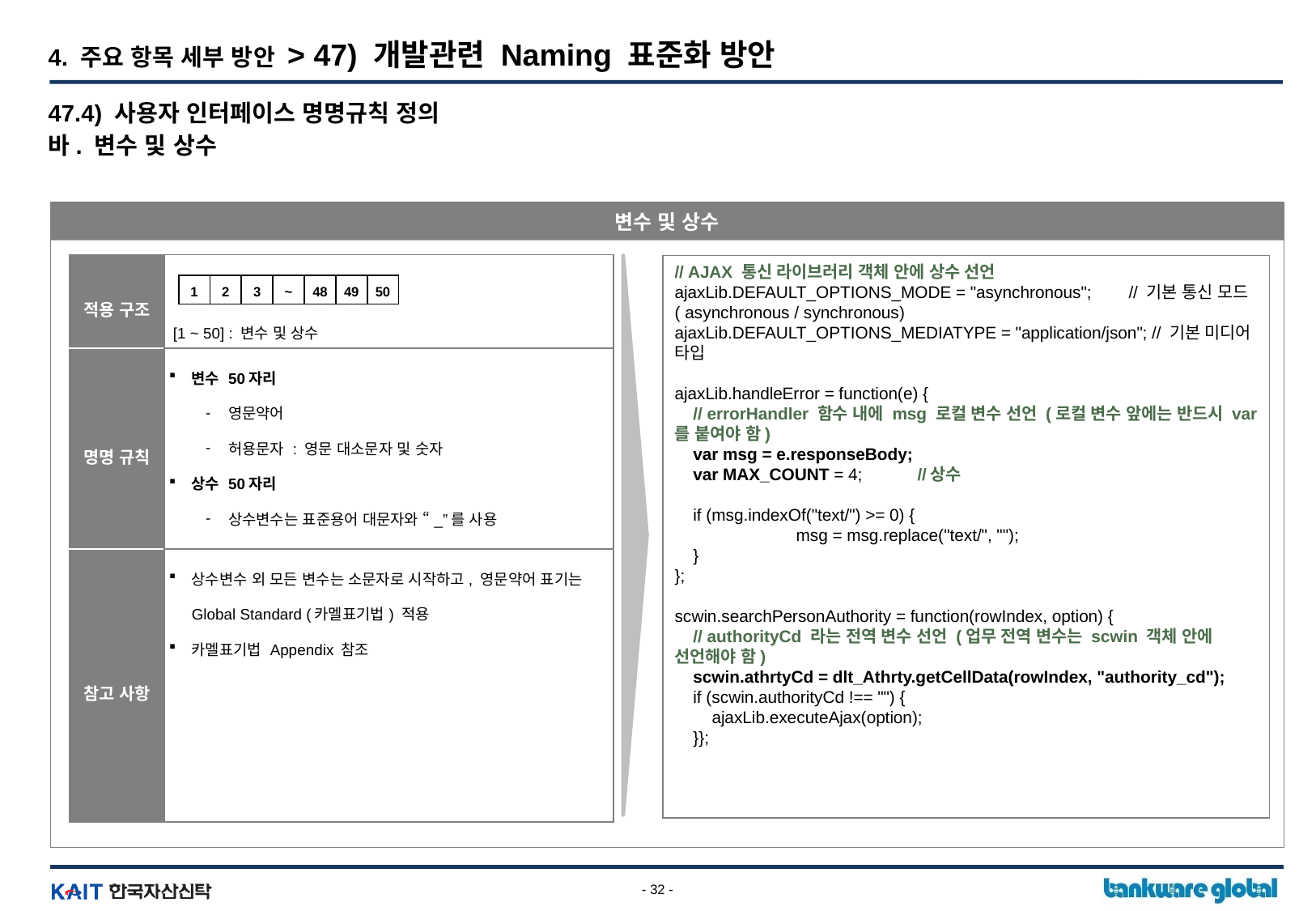

4. 주요 항목 세부 방안 > 47) 개발관련 Naming 표준화 방안
47.4) 사용자 인터페이스 명명규칙 정의
바. 변수 및 상수

변수 및 상수
| 적용 구조 | [1 ~ 50] : 변수 및 상수 |
| --- | --- |
| 명명 규칙 | 변수 50자리 영문약어 허용문자 : 영문 대소문자 및 숫자 상수 50자리 상수변수는 표준용어 대문자와 “\_”를 사용 |
| 참고 사항 | 상수변수 외 모든 변수는 소문자로 시작하고, 영문약어 표기는 Global Standard (카멜표기법) 적용 카멜표기법 Appendix 참조 |
// AJAX 통신 라이브러리 객체 안에 상수 선언
ajaxLib.DEFAULT_OPTIONS_MODE = "asynchronous";        // 기본 통신 모드 ( asynchronous / synchronous)
ajaxLib.DEFAULT_OPTIONS_MEDIATYPE = "application/json"; // 기본 미디어 타입

ajaxLib.handleError = function(e) {
    // errorHandler 함수 내에 msg 로컬 변수 선언 (로컬 변수 앞에는 반드시 var를 붙여야 함)
    var msg = e.responseBody;
    var MAX_COUNT = 4;	//상수

    if (msg.indexOf("text/") >= 0) {
    	msg = msg.replace("text/", "");
    }
};

scwin.searchPersonAuthority = function(rowIndex, option) {
    // authorityCd 라는 전역 변수 선언 (업무 전역 변수는 scwin 객체 안에 선언해야 함)
    scwin.athrtyCd = dlt_Athrty.getCellData(rowIndex, "authority_cd");
    if (scwin.authorityCd !== "") {
        ajaxLib.executeAjax(option);
    }};

1
2
3
~
48
49
50